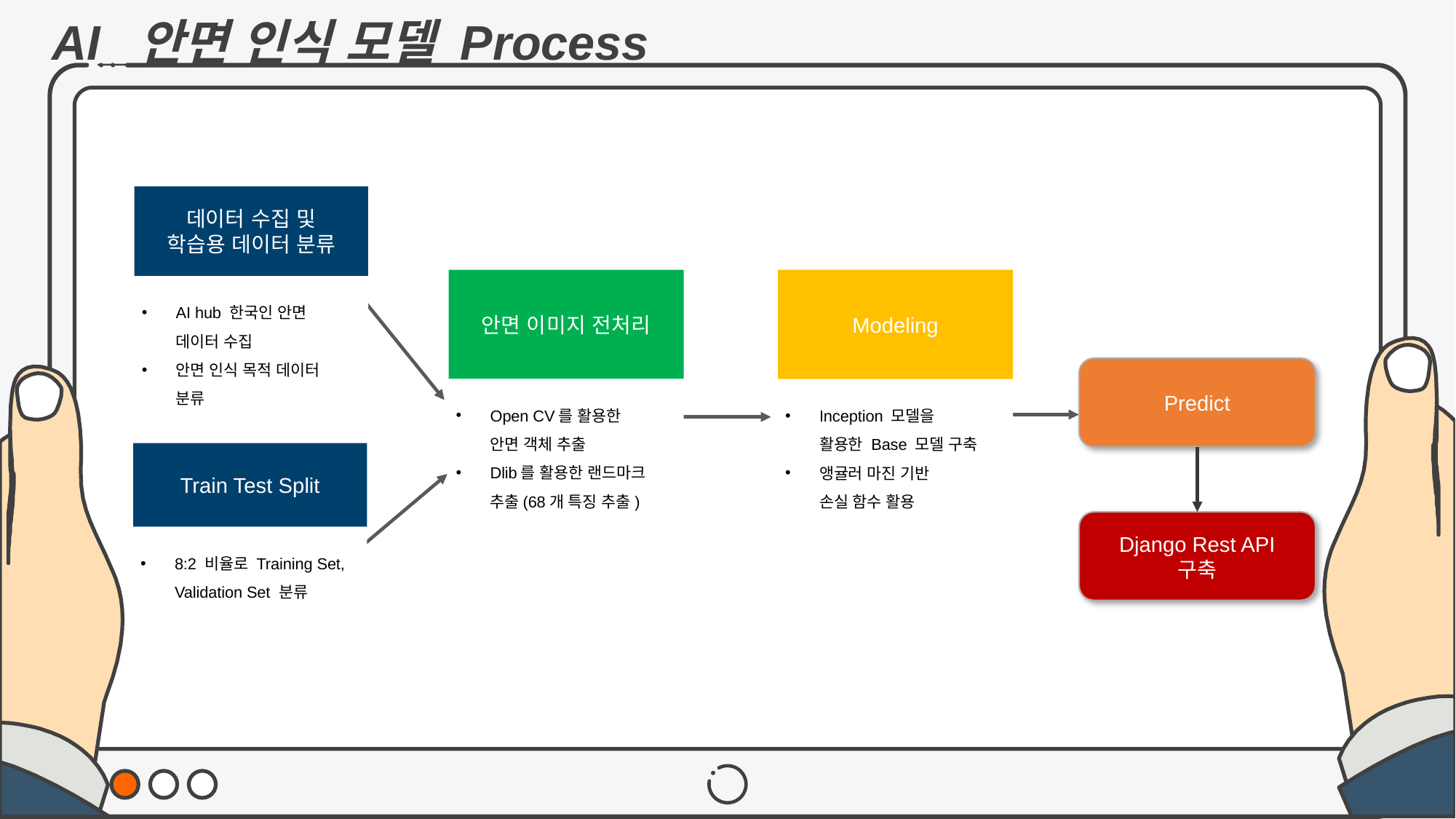

AI_안면 인식 모델 Process

데이터 수집 및
학습용 데이터 분류
AI hub 한국인 안면
데이터 수집
안면 인식 목적 데이터
분류
Train Test Split
8:2 비율로 Training Set, Validation Set 분류
안면 이미지 전처리
Open CV를 활용한
안면 객체 추출
Dlib를 활용한 랜드마크
추출(68개 특징 추출)
Modeling
Inception 모델을
활용한 Base 모델 구축
앵귤러 마진 기반
손실 함수 활용
Predict
Django Rest API
구축